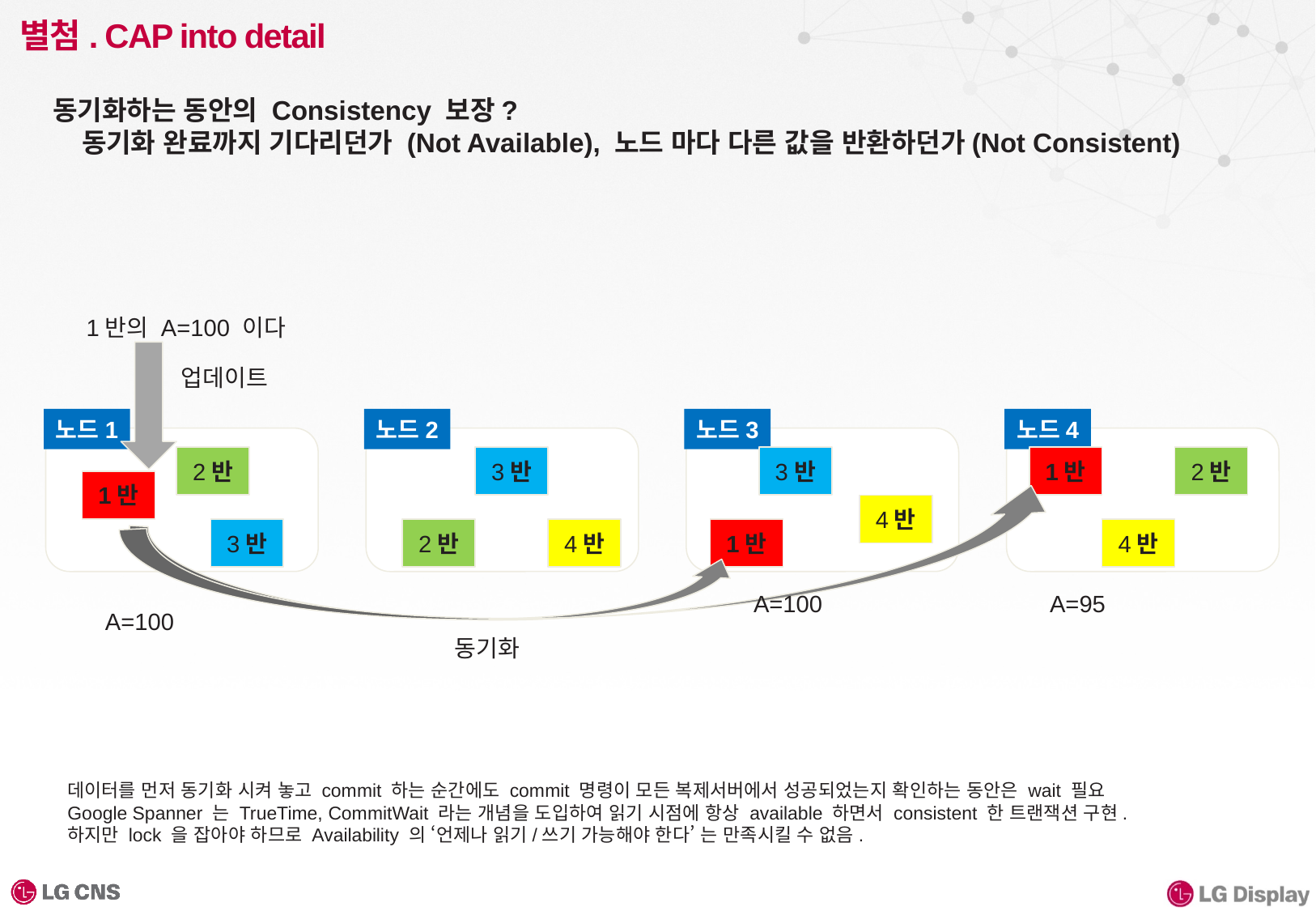

# 별첨. CAP into detail
동기화하는 동안의 Consistency 보장?
   동기화 완료까지 기다리던가 (Not Available), 노드 마다 다른 값을 반환하던가(Not Consistent)
1반의 A=100 이다

업데이트
노드1
노드2
노드3
노드4

2반
3반
3반
1반
2반
1반
4반

3반
2반
4반
1반
4반

A=100
A=95
A=100
동기화
데이터를 먼저 동기화 시켜 놓고 commit 하는 순간에도 commit 명령이 모든 복제서버에서 성공되었는지 확인하는 동안은 wait 필요
Google Spanner 는 TrueTime, CommitWait 라는 개념을 도입하여 읽기 시점에 항상 available 하면서 consistent 한 트랜잭션 구현.
하지만 lock 을 잡아야 하므로 Availability 의 ‘언제나 읽기/쓰기 가능해야 한다’ 는 만족시킬 수 없음.